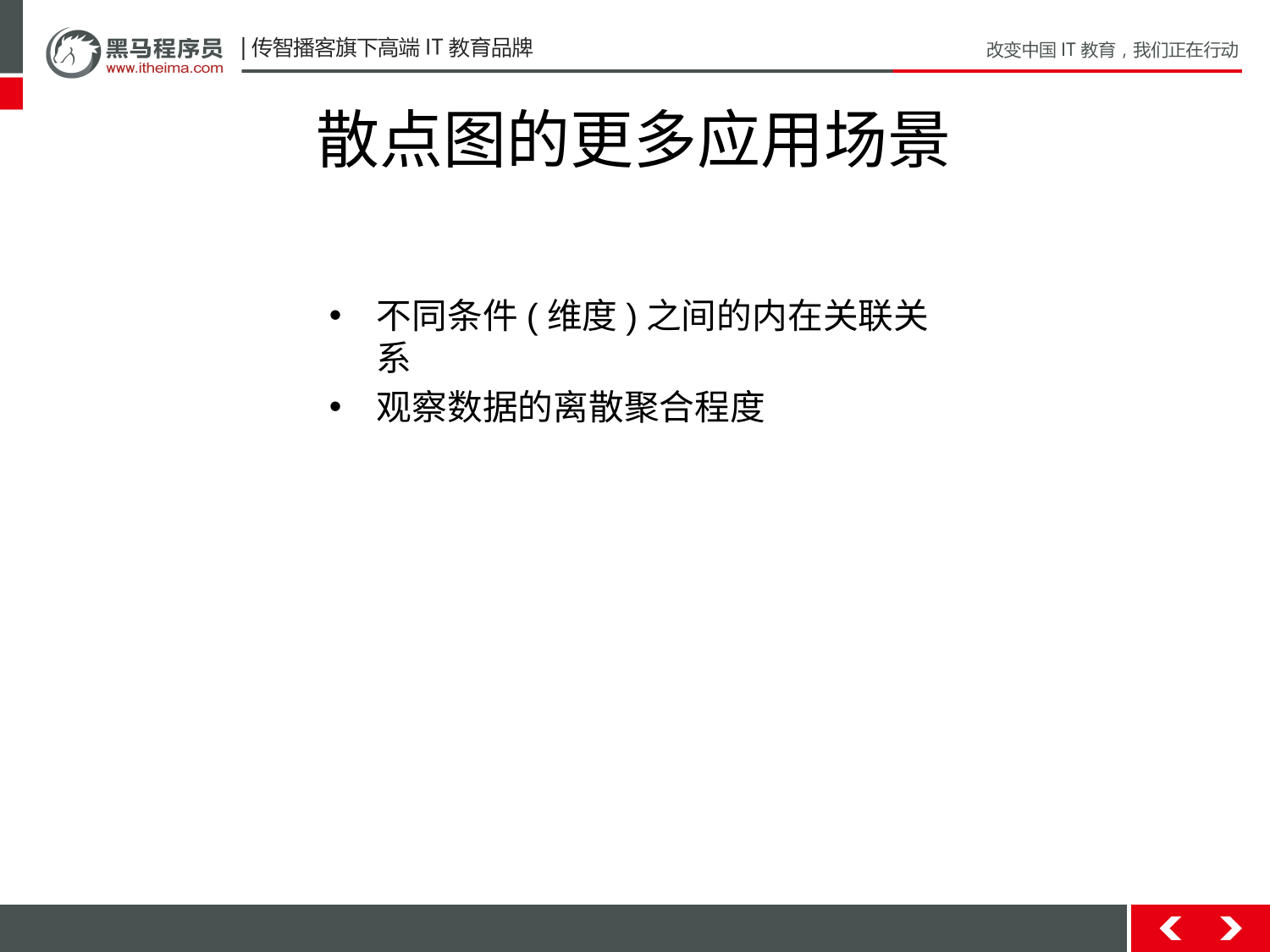

# 散点图的更多应用场景
不同条件(维度)之间的内在关联关系
观察数据的离散聚合程度